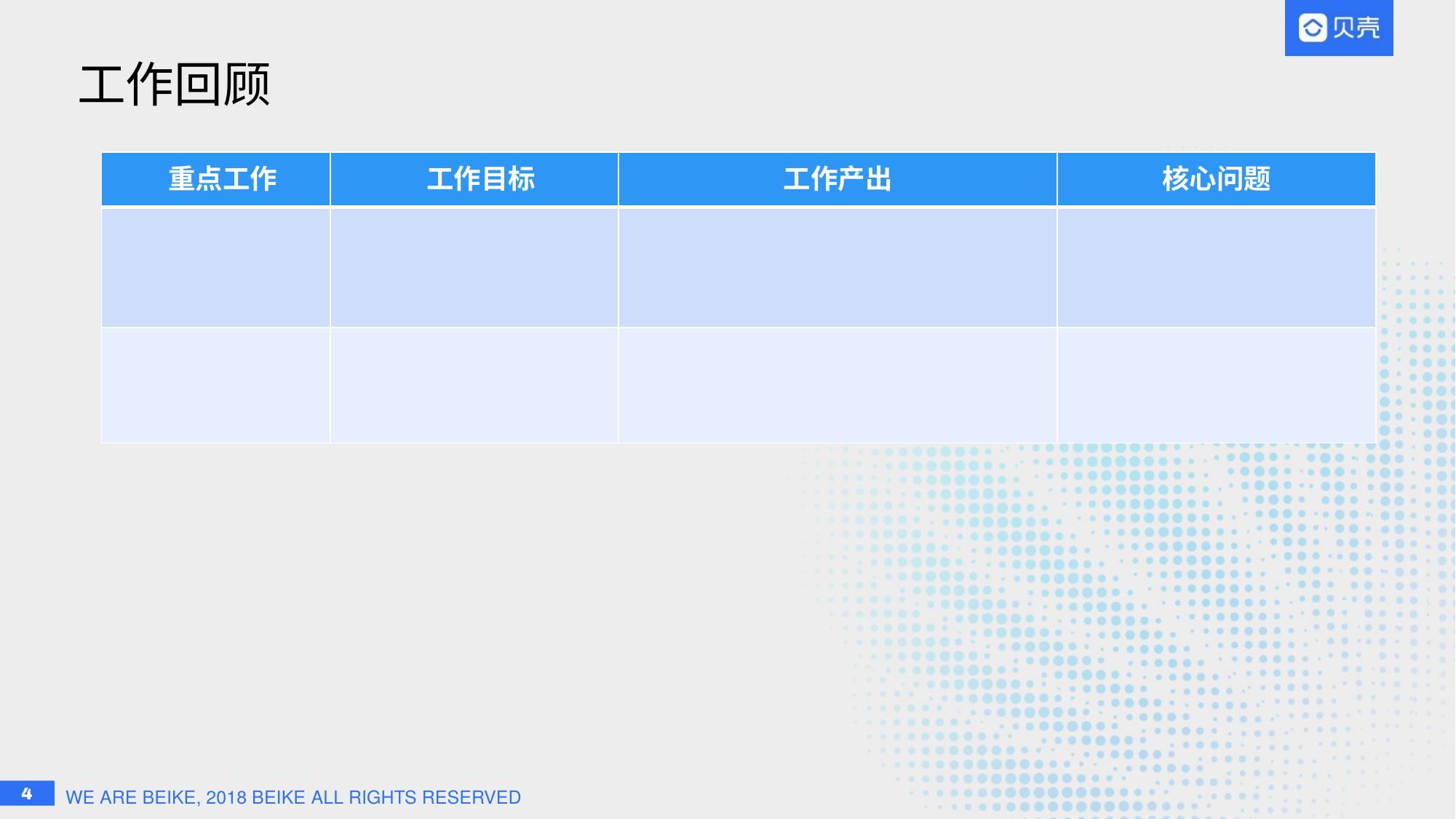

# 工作回顾
| 重点工作 | 工作目标 | 工作产出 | 核心问题 |
| --- | --- | --- | --- |
|  |  |  |  |
|  |  |  |  |